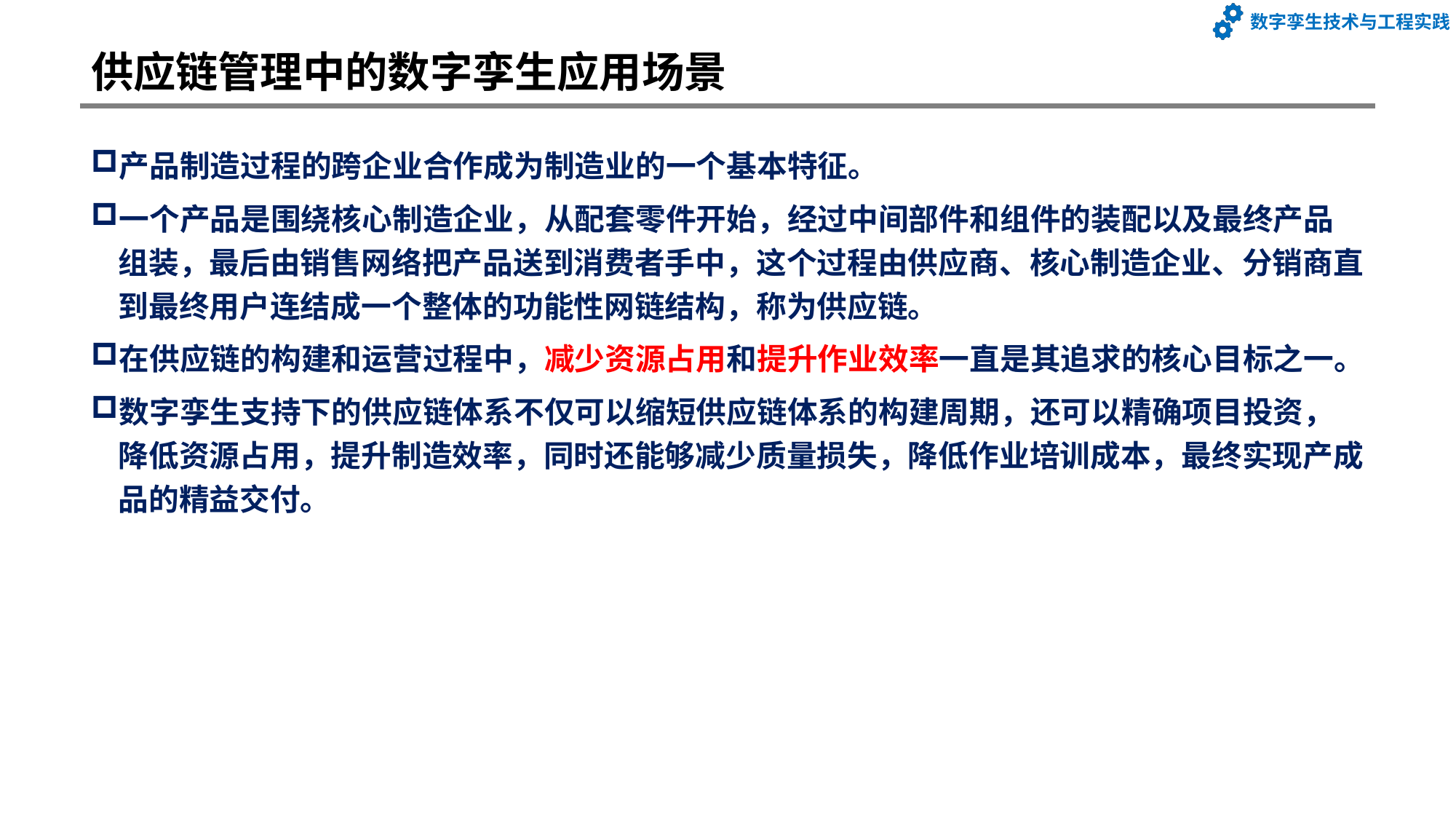

# 供应链管理中的数字孪生应用场景
产品制造过程的跨企业合作成为制造业的一个基本特征。
一个产品是围绕核心制造企业，从配套零件开始，经过中间部件和组件的装配以及最终产品组装，最后由销售网络把产品送到消费者手中，这个过程由供应商、核心制造企业、分销商直到最终用户连结成一个整体的功能性网链结构，称为供应链。
在供应链的构建和运营过程中，减少资源占用和提升作业效率一直是其追求的核心目标之一。
数字孪生支持下的供应链体系不仅可以缩短供应链体系的构建周期，还可以精确项目投资，降低资源占用，提升制造效率，同时还能够减少质量损失，降低作业培训成本，最终实现产成品的精益交付。